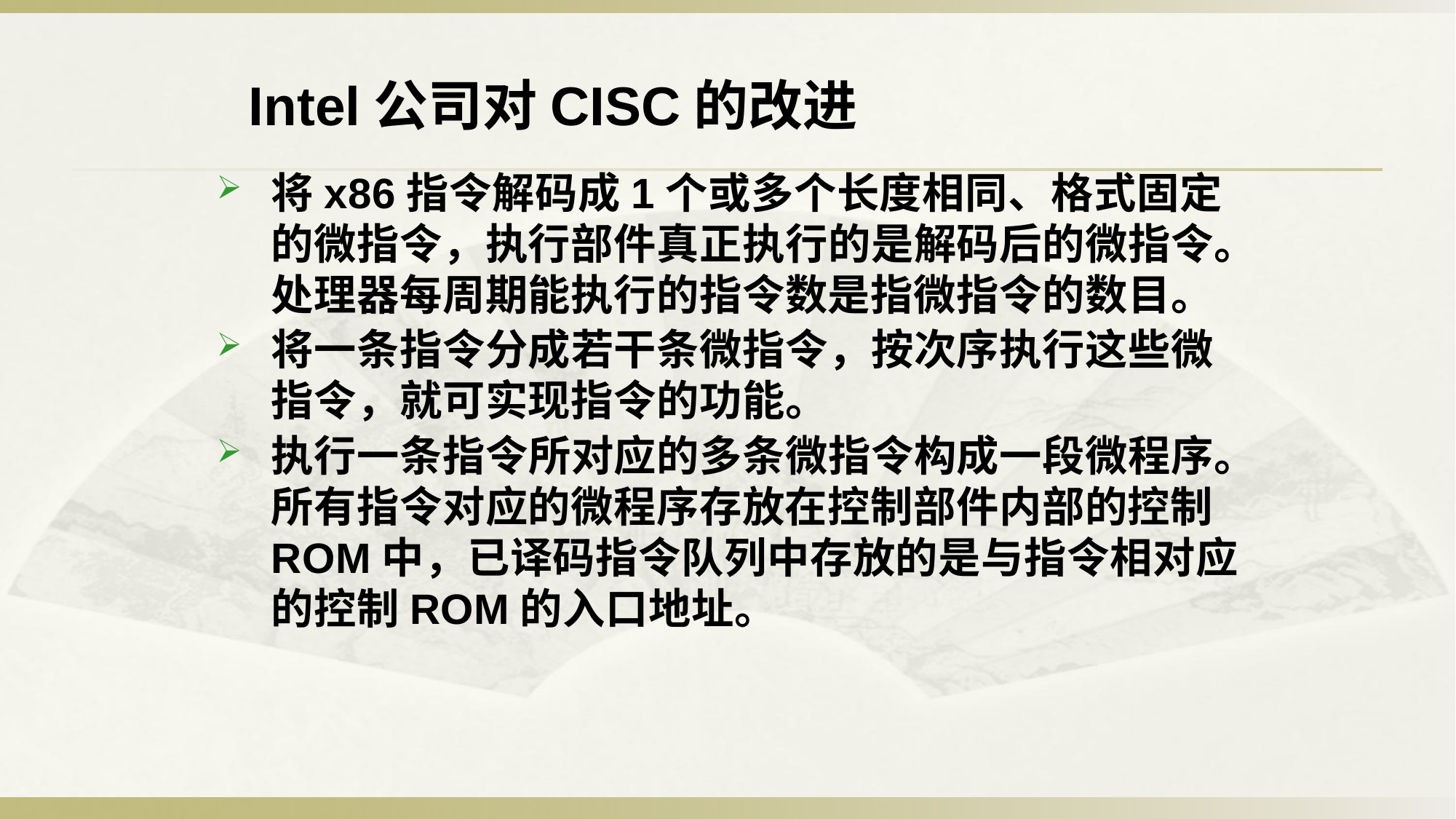

Intel公司对CISC的改进
将x86指令解码成1个或多个长度相同、格式固定的微指令，执行部件真正执行的是解码后的微指令。处理器每周期能执行的指令数是指微指令的数目。
将一条指令分成若干条微指令，按次序执行这些微指令，就可实现指令的功能。
执行一条指令所对应的多条微指令构成一段微程序。所有指令对应的微程序存放在控制部件内部的控制ROM中，已译码指令队列中存放的是与指令相对应的控制ROM的入口地址。